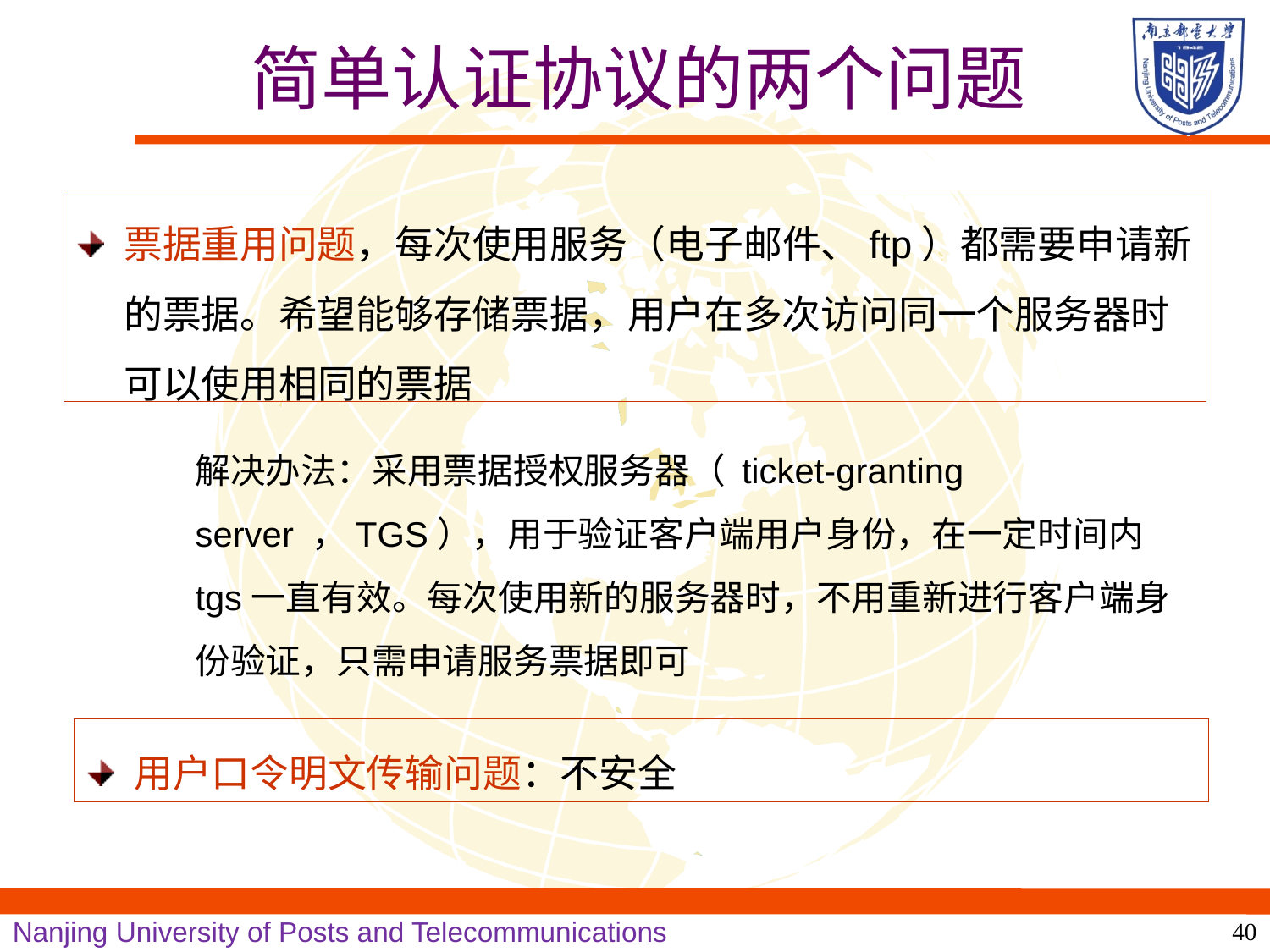

# 简单认证协议的两个问题
票据重用问题，每次使用服务（电子邮件、ftp）都需要申请新的票据。希望能够存储票据，用户在多次访问同一个服务器时可以使用相同的票据
解决办法：采用票据授权服务器（ ticket-granting server ，TGS），用于验证客户端用户身份，在一定时间内tgs一直有效。每次使用新的服务器时，不用重新进行客户端身份验证，只需申请服务票据即可

用户口令明文传输问题：不安全
40